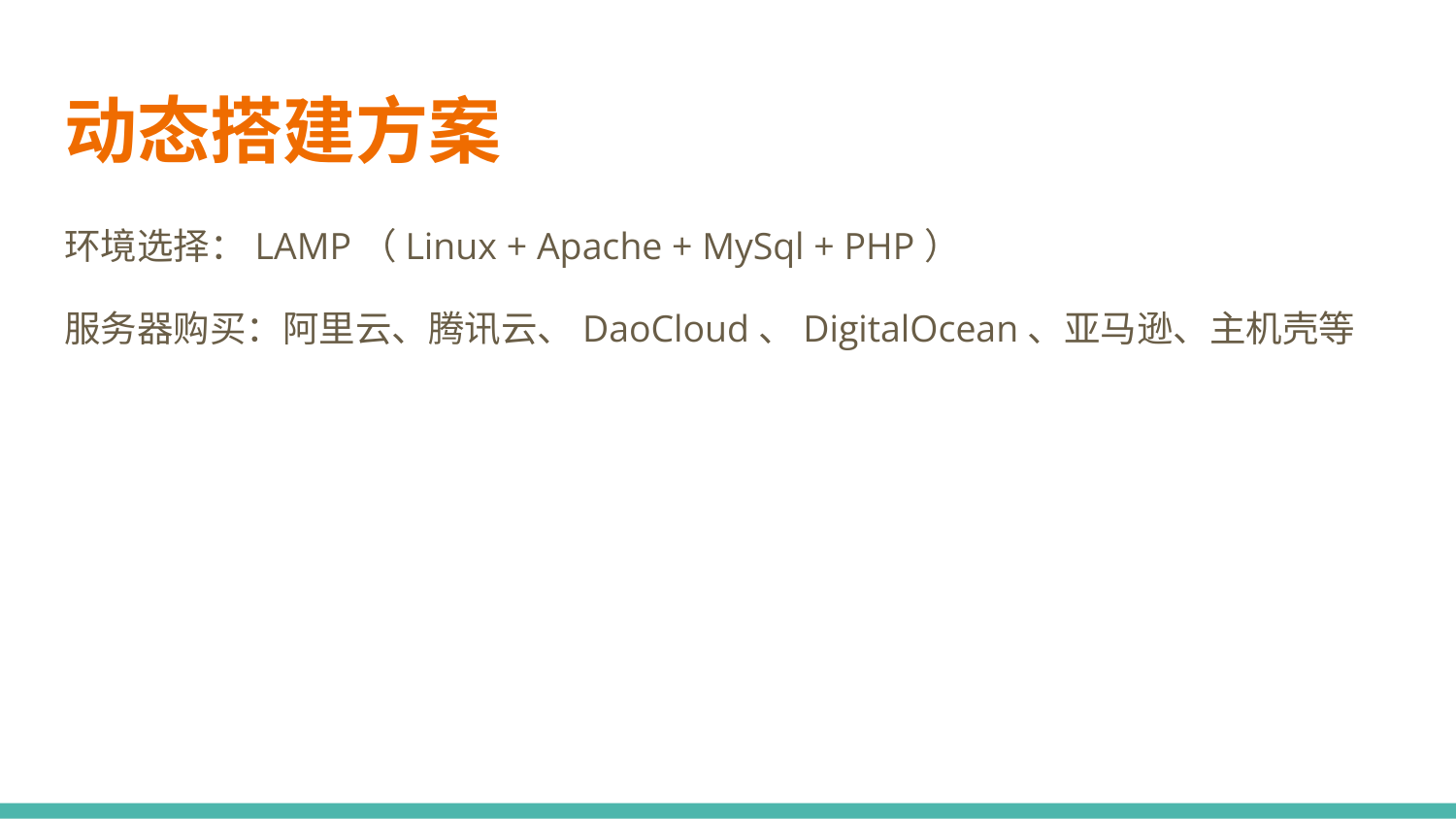

# 动态搭建方案
环境选择：LAMP（Linux + Apache + MySql + PHP）
服务器购买：阿里云、腾讯云、DaoCloud、DigitalOcean、亚马逊、主机壳等